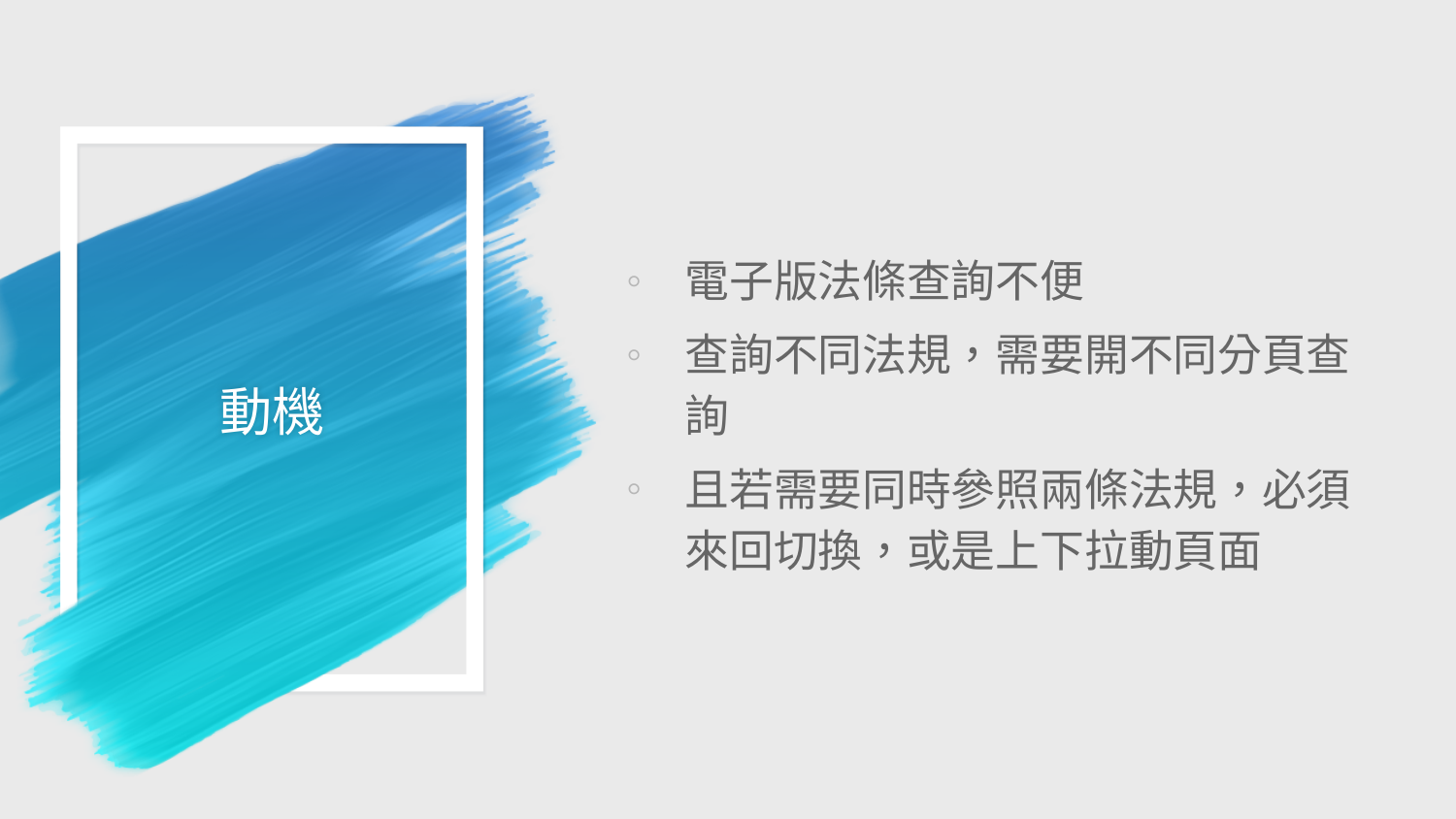

電子版法條查詢不便
查詢不同法規，需要開不同分頁查詢
且若需要同時參照兩條法規，必須來回切換，或是上下拉動頁面
# 動機